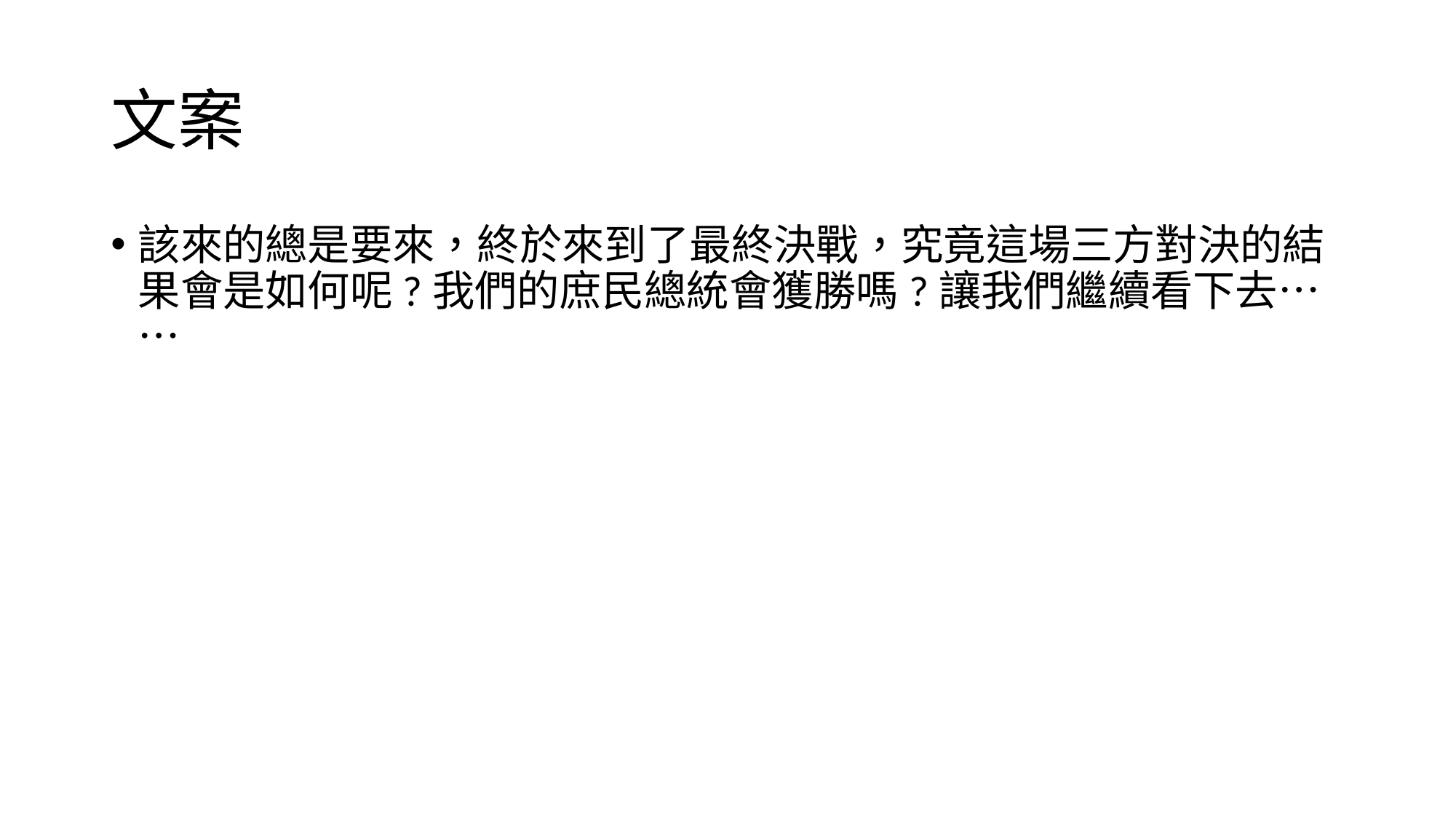

# 文案
該來的總是要來，終於來到了最終決戰，究竟這場三方對決的結果會是如何呢?我們的庶民總統會獲勝嗎?讓我們繼續看下去……